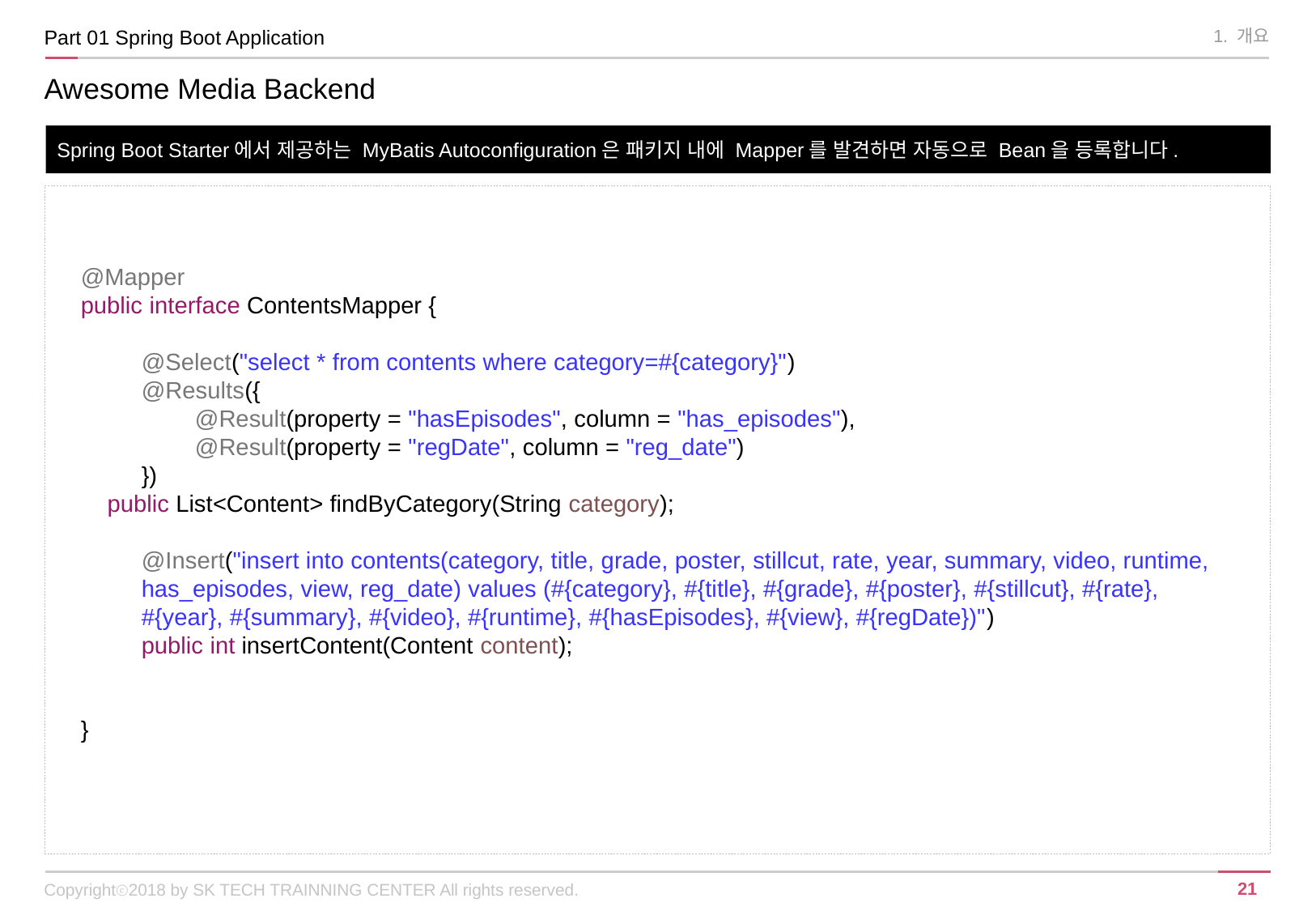

Part 01 Spring Boot Application
1. 개요
Awesome Media Backend
Spring Boot Starter에서 제공하는 MyBatis Autoconfiguration은 패키지 내에 Mapper를 발견하면 자동으로 Bean을 등록합니다.
@Mapper
public interface ContentsMapper {

@Select("select * from contents where category=#{category}")
@Results({
        @Result(property = "hasEpisodes", column = "has_episodes"),
        @Result(property = "regDate", column = "reg_date")
})
    public List<Content> findByCategory(String category);

@Insert("insert into contents(category, title, grade, poster, stillcut, rate, year, summary, video, runtime, has_episodes, view, reg_date) values (#{category}, #{title}, #{grade}, #{poster}, #{stillcut}, #{rate}, #{year}, #{summary}, #{video}, #{runtime}, #{hasEpisodes}, #{view}, #{regDate})")
public int insertContent(Content content);

}
Copyrightⓒ2018 by SK TECH TRAINNING CENTER All rights reserved.